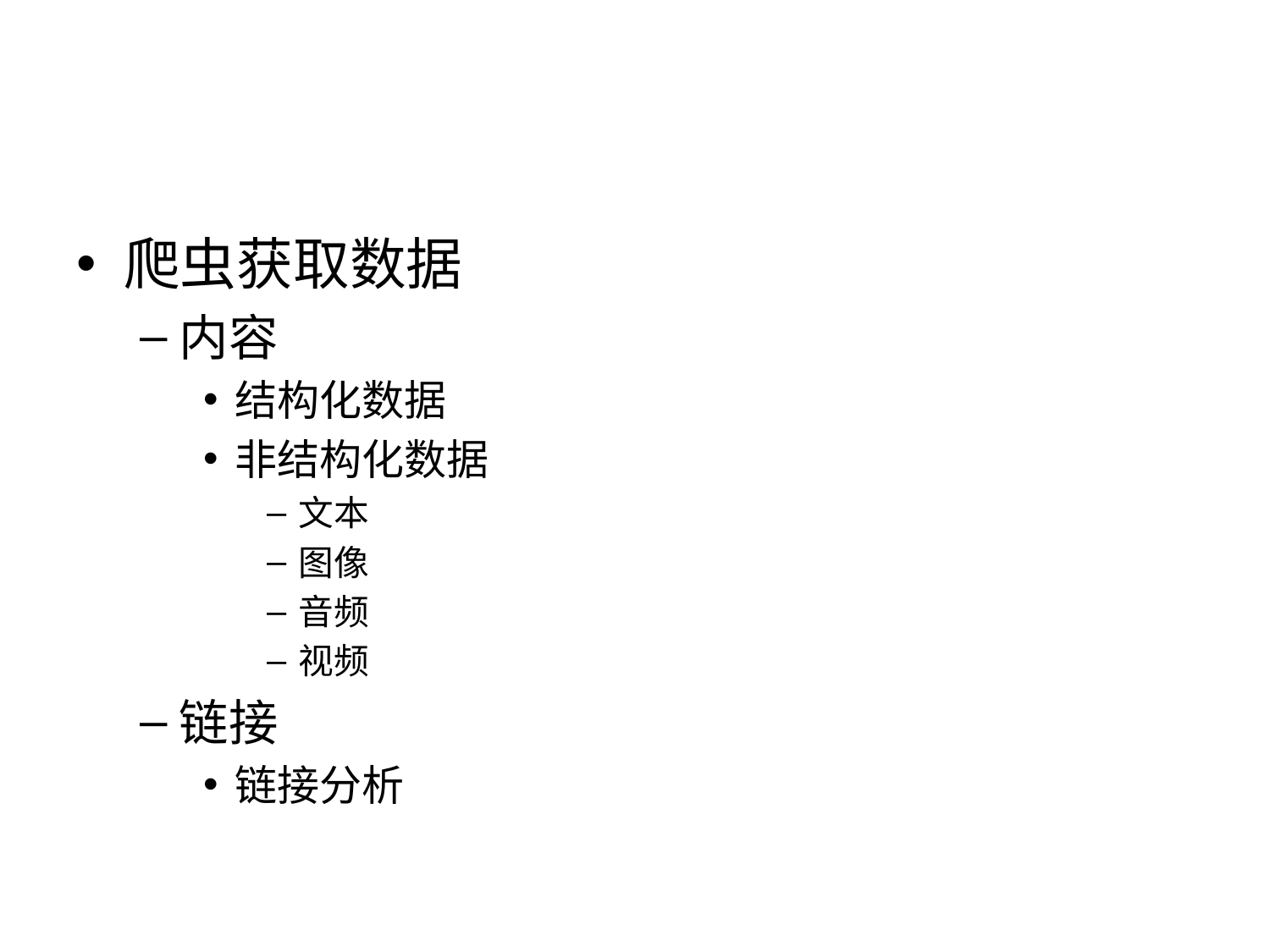

#
爬虫获取数据
内容
结构化数据
非结构化数据
文本
图像
音频
视频
链接
链接分析